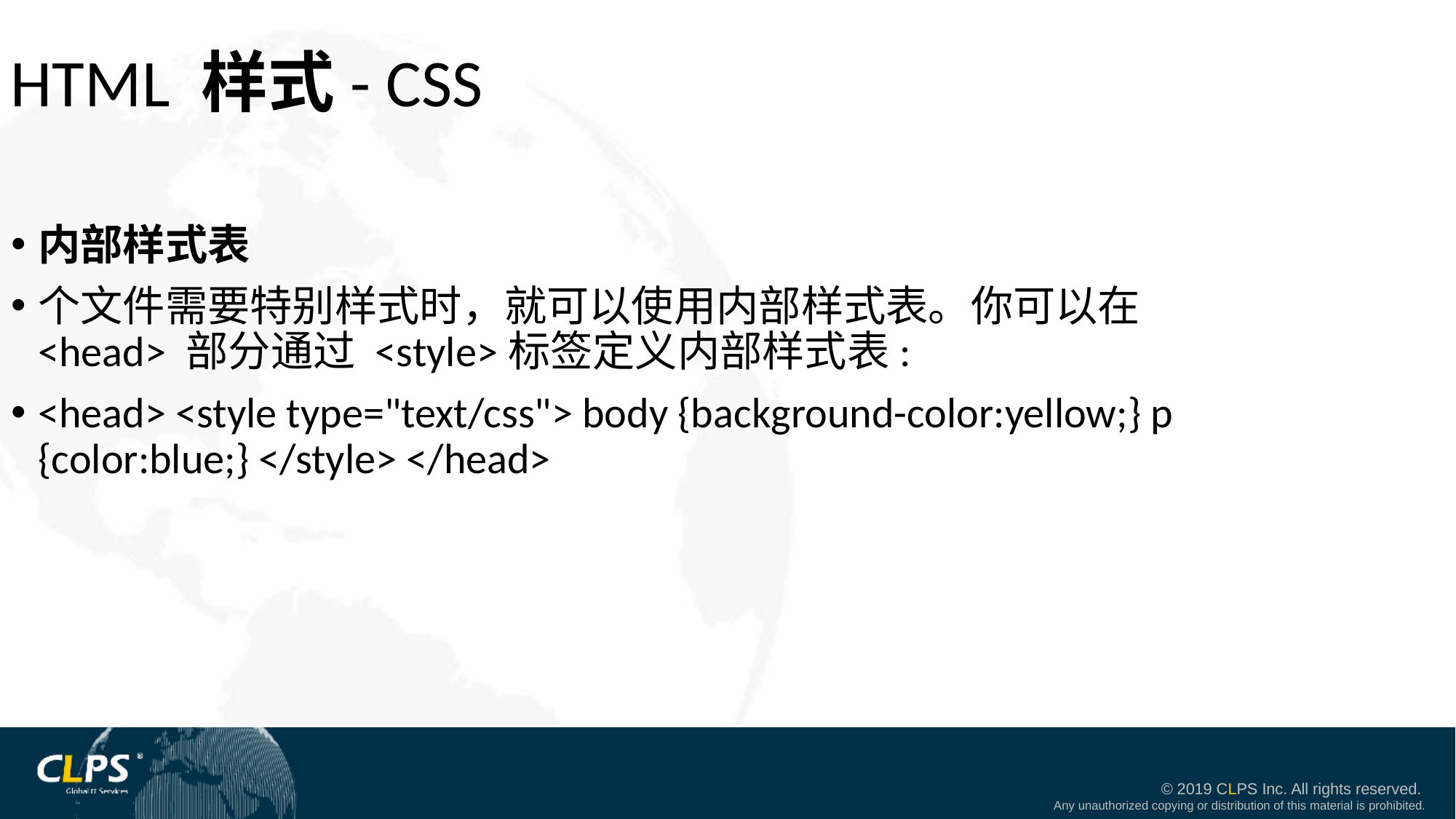

HTML 样式- CSS
内部样式表
个文件需要特别样式时，就可以使用内部样式表。你可以在<head> 部分通过 <style>标签定义内部样式表:
<head> <style type="text/css"> body {background-color:yellow;} p {color:blue;} </style> </head>